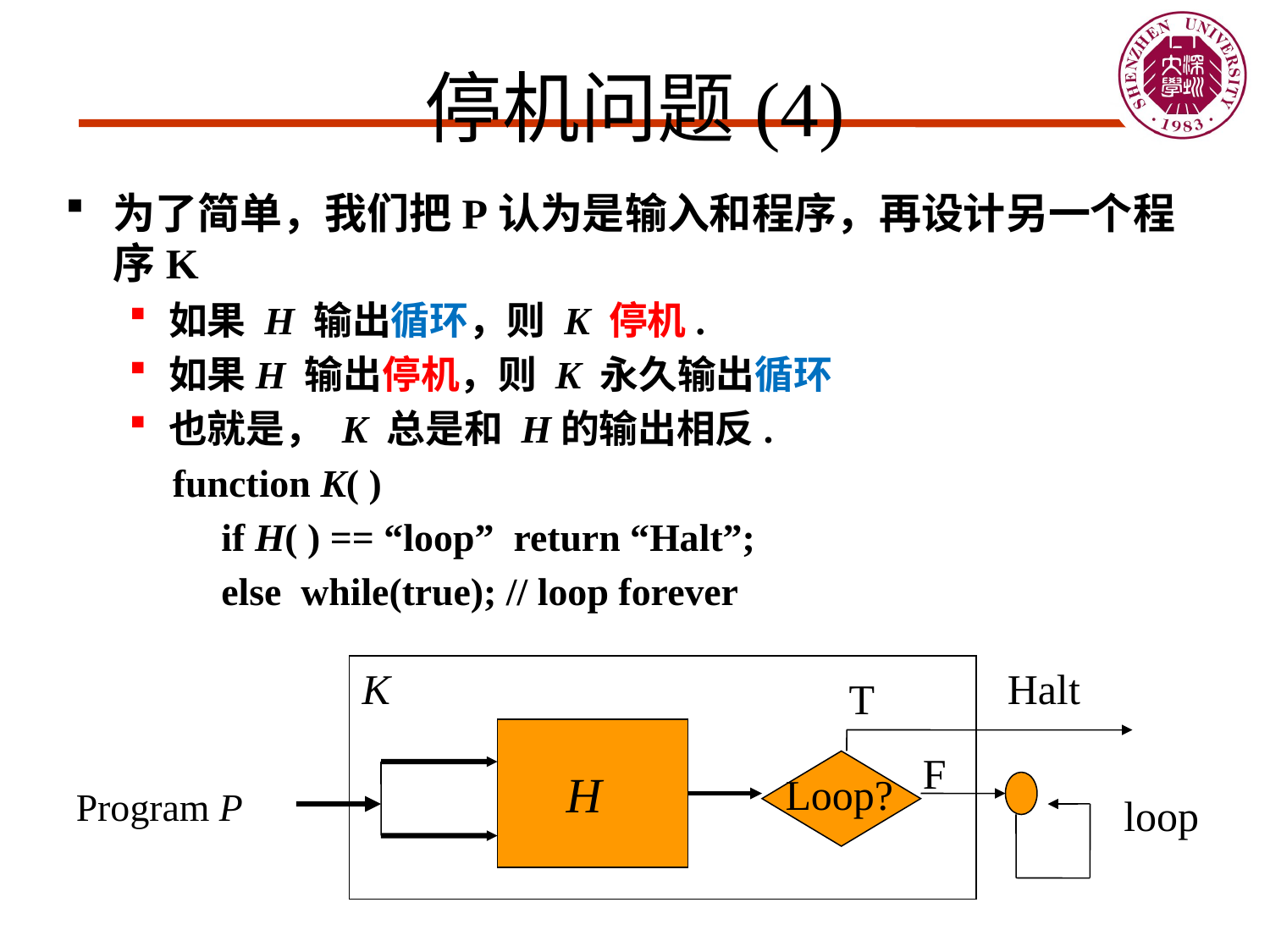

# 停机问题(4)
为了简单，我们把P认为是输入和程序，再设计另一个程序K
如果 H 输出循环，则 K 停机.
如果H 输出停机，则 K 永久输出循环
也就是， K 总是和 H的输出相反.
           function K( )
                if H( ) == “loop”  return “Halt”;
                else  while(true); // loop forever

Halt
T
       H

F

Loop?

Program P
loop

K